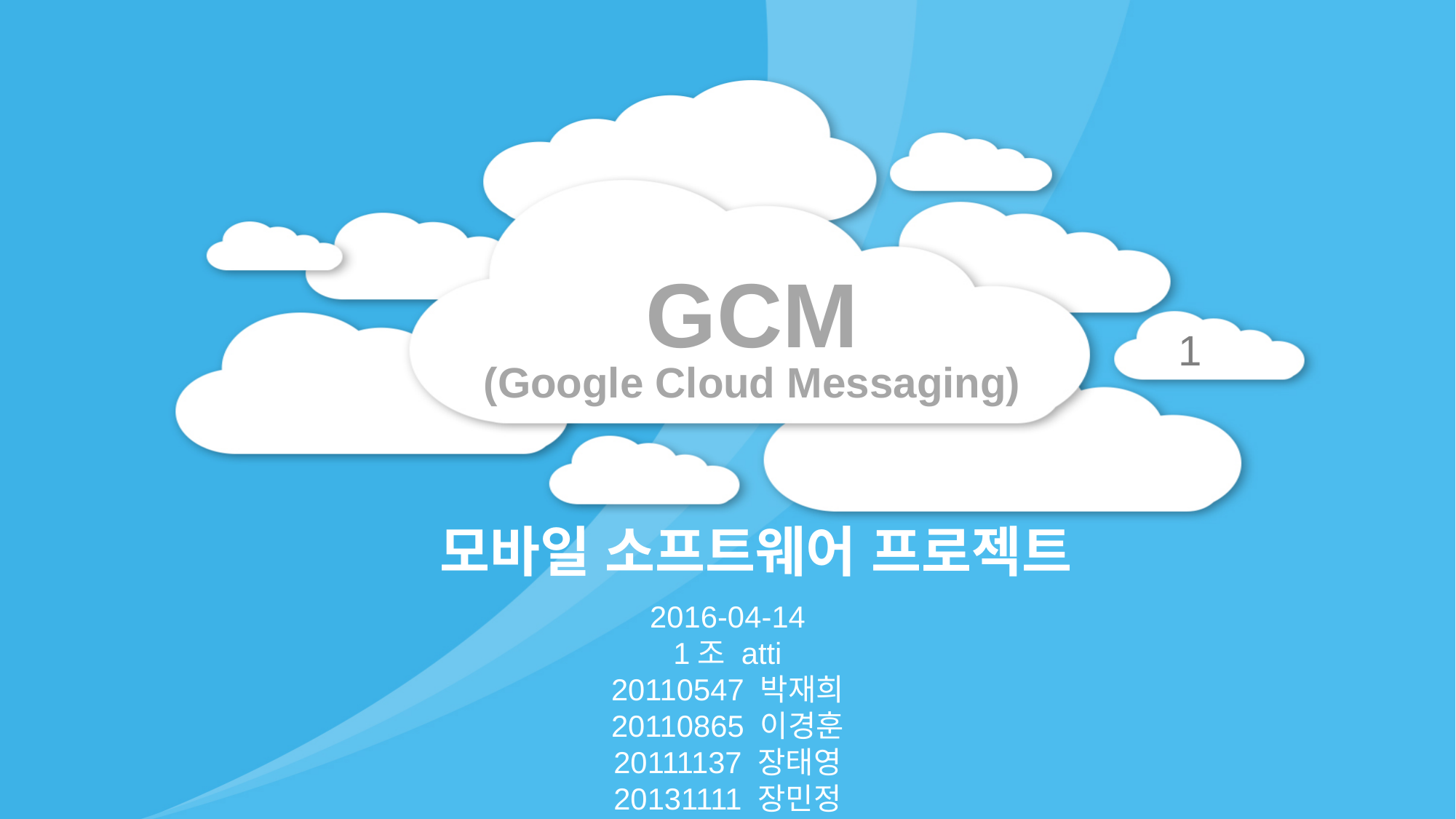

GCM
1
(Google Cloud Messaging)
모바일 소프트웨어 프로젝트
2016-04-14
1조 atti
20110547 박재희
20110865 이경훈
20111137 장태영
20131111 장민정